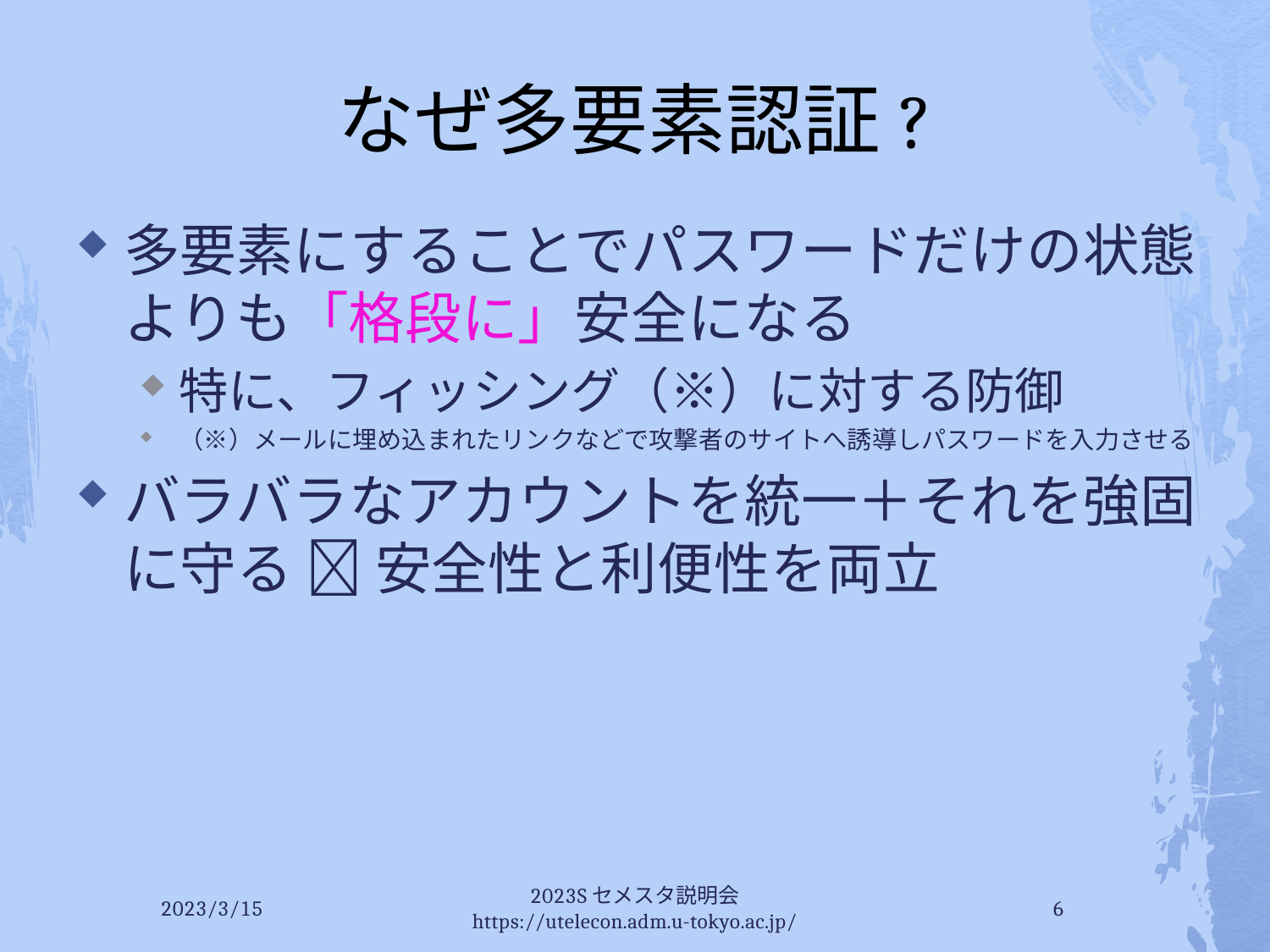

# なぜ多要素認証?
多要素にすることでパスワードだけの状態よりも「格段に」安全になる
特に、フィッシング（※）に対する防御
（※）メールに埋め込まれたリンクなどで攻撃者のサイトへ誘導しパスワードを入力させる
バラバラなアカウントを統一＋それを強固に守る ⇒ 安全性と利便性を両立
2023/3/15
2023Sセメスタ説明会 https://utelecon.adm.u-tokyo.ac.jp/
6